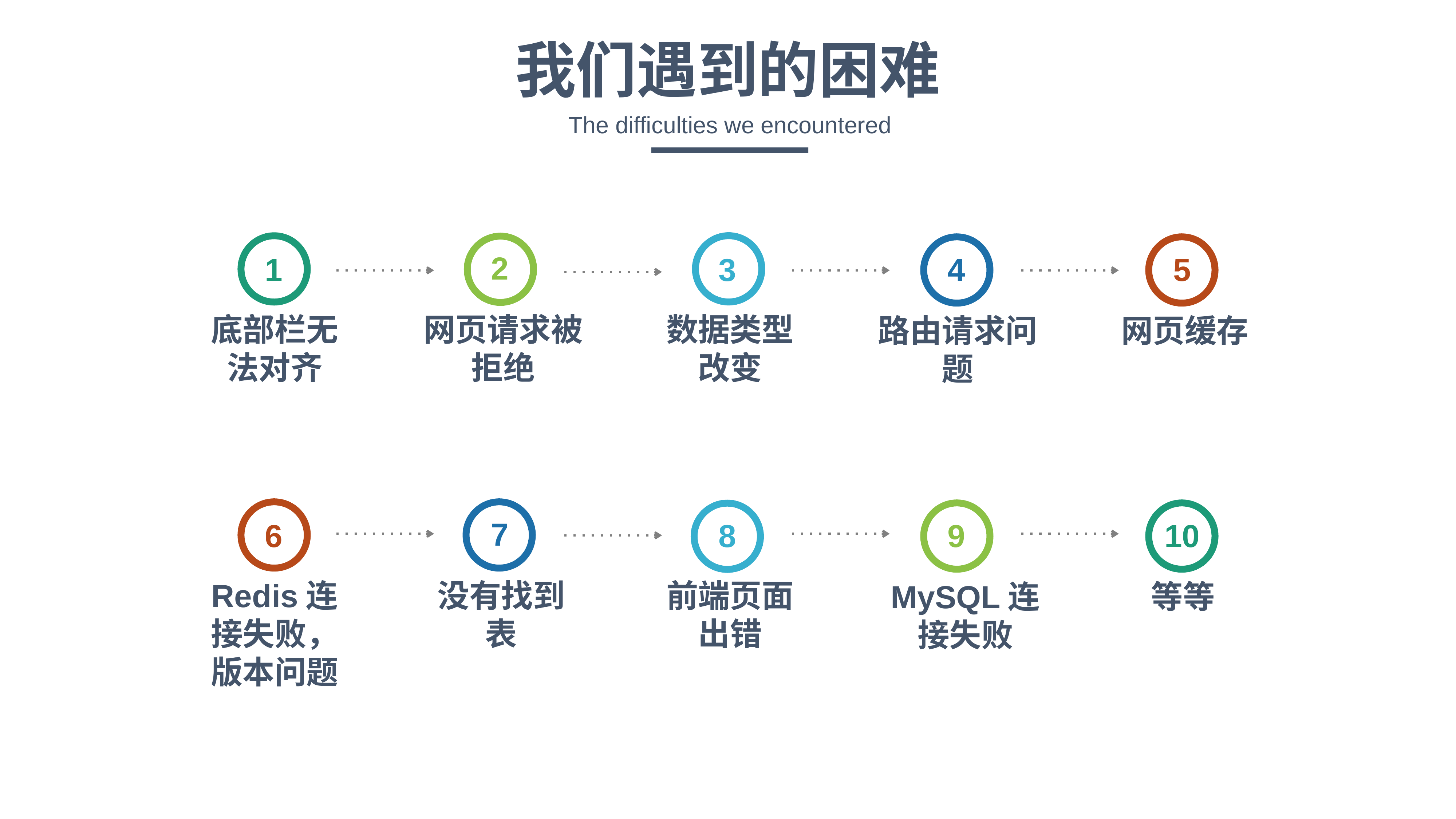

我们遇到的困难
The difficulties we encountered

3
数据类型改变

1
底部栏无法对齐

2
网页请求被拒绝

4
路由请求问题

5
网页缓存

6
Redis连接失败，版本问题

7
没有找到表

9
MySQL连接失败

10
等等

8
前端页面出错